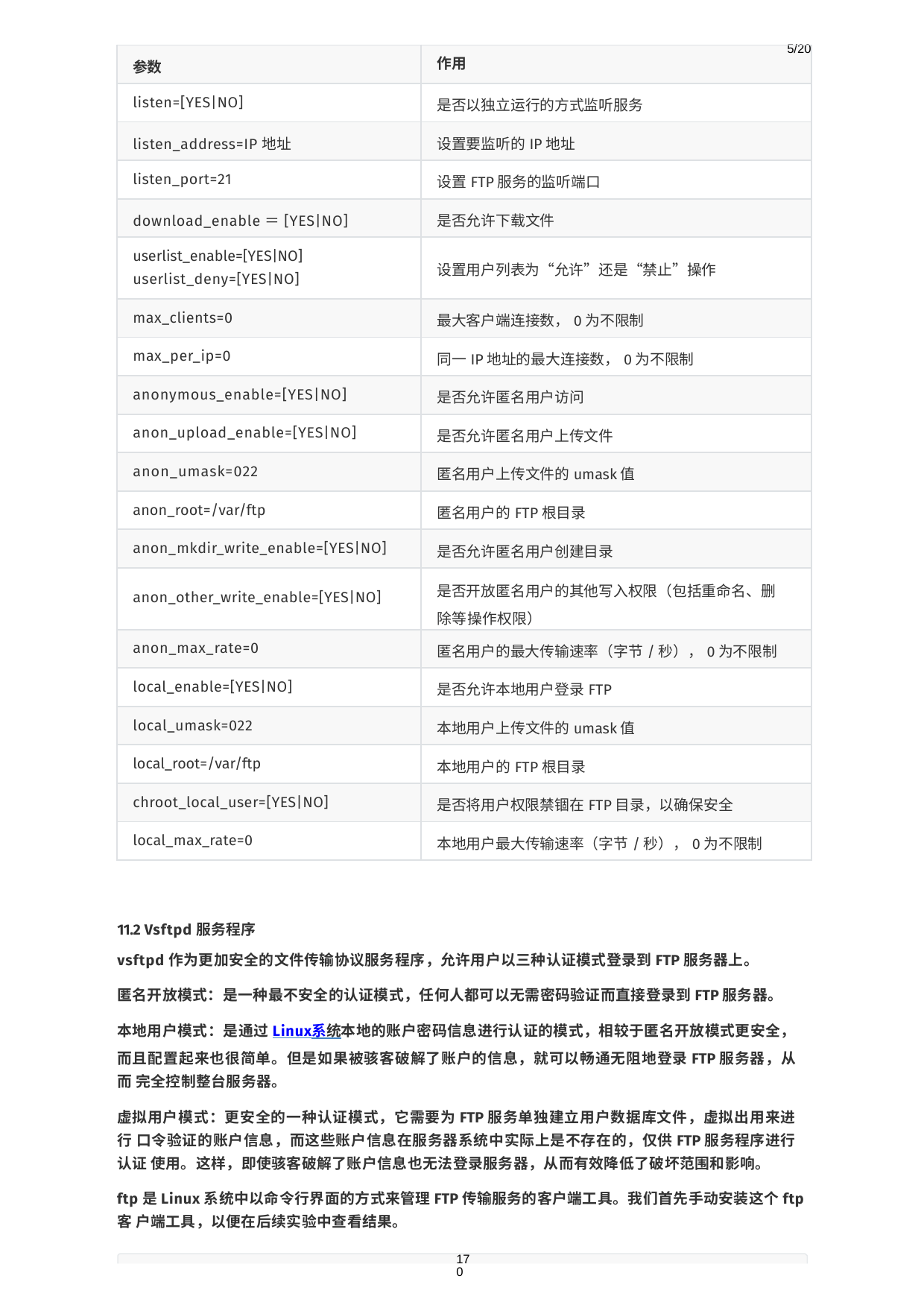

| 参数 | 5/20 作用 |
| --- | --- |
| listen=[YES|NO] | 是否以独立运行的方式监听服务 |
| listen\_address=IP地址 | 设置要监听的IP地址 |
| listen\_port=21 | 设置FTP服务的监听端口 |
| download\_enable＝[YES|NO] | 是否允许下载文件 |
| userlist\_enable=[YES|NO] userlist\_deny=[YES|NO] | 设置用户列表为“允许”还是“禁止”操作 |
| max\_clients=0 | 最大客户端连接数，0为不限制 |
| max\_per\_ip=0 | 同一IP地址的最大连接数，0为不限制 |
| anonymous\_enable=[YES|NO] | 是否允许匿名用户访问 |
| anon\_upload\_enable=[YES|NO] | 是否允许匿名用户上传文件 |
| anon\_umask=022 | 匿名用户上传文件的umask值 |
| anon\_root=/var/ftp | 匿名用户的FTP根目录 |
| anon\_mkdir\_write\_enable=[YES|NO] | 是否允许匿名用户创建目录 |
| anon\_other\_write\_enable=[YES|NO] | 是否开放匿名用户的其他写入权限（包括重命名、删 除等操作权限） |
| anon\_max\_rate=0 | 匿名用户的最大传输速率（字节/秒），0为不限制 |
| local\_enable=[YES|NO] | 是否允许本地用户登录FTP |
| local\_umask=022 | 本地用户上传文件的umask值 |
| local\_root=/var/ftp | 本地用户的FTP根目录 |
| chroot\_local\_user=[YES|NO] | 是否将用户权限禁锢在FTP目录，以确保安全 |
| local\_max\_rate=0 | 本地用户最大传输速率（字节/秒），0为不限制 |
11.2 Vsftpd服务程序

vsftpd作为更加安全的文件传输协议服务程序，允许用户以三种认证模式登录到FTP服务器上。
匿名开放模式：是一种最不安全的认证模式，任何人都可以无需密码验证而直接登录到FTP服务器。
本地用户模式：是通过Linux系统本地的账户密码信息进行认证的模式，相较于匿名开放模式更安全， 而且配置起来也很简单。但是如果被骇客破解了账户的信息，就可以畅通无阻地登录FTP服务器，从而 完全控制整台服务器。
虚拟用户模式：更安全的一种认证模式，它需要为FTP服务单独建立用户数据库文件，虚拟出用来进行 口令验证的账户信息，而这些账户信息在服务器系统中实际上是不存在的，仅供FTP服务程序进行认证 使用。这样，即使骇客破解了账户信息也无法登录服务器，从而有效降低了破坏范围和影响。
ftp是Linux系统中以命令行界面的方式来管理FTP传输服务的客户端工具。我们首先手动安装这个ftp客 户端工具，以便在后续实验中查看结果。
170